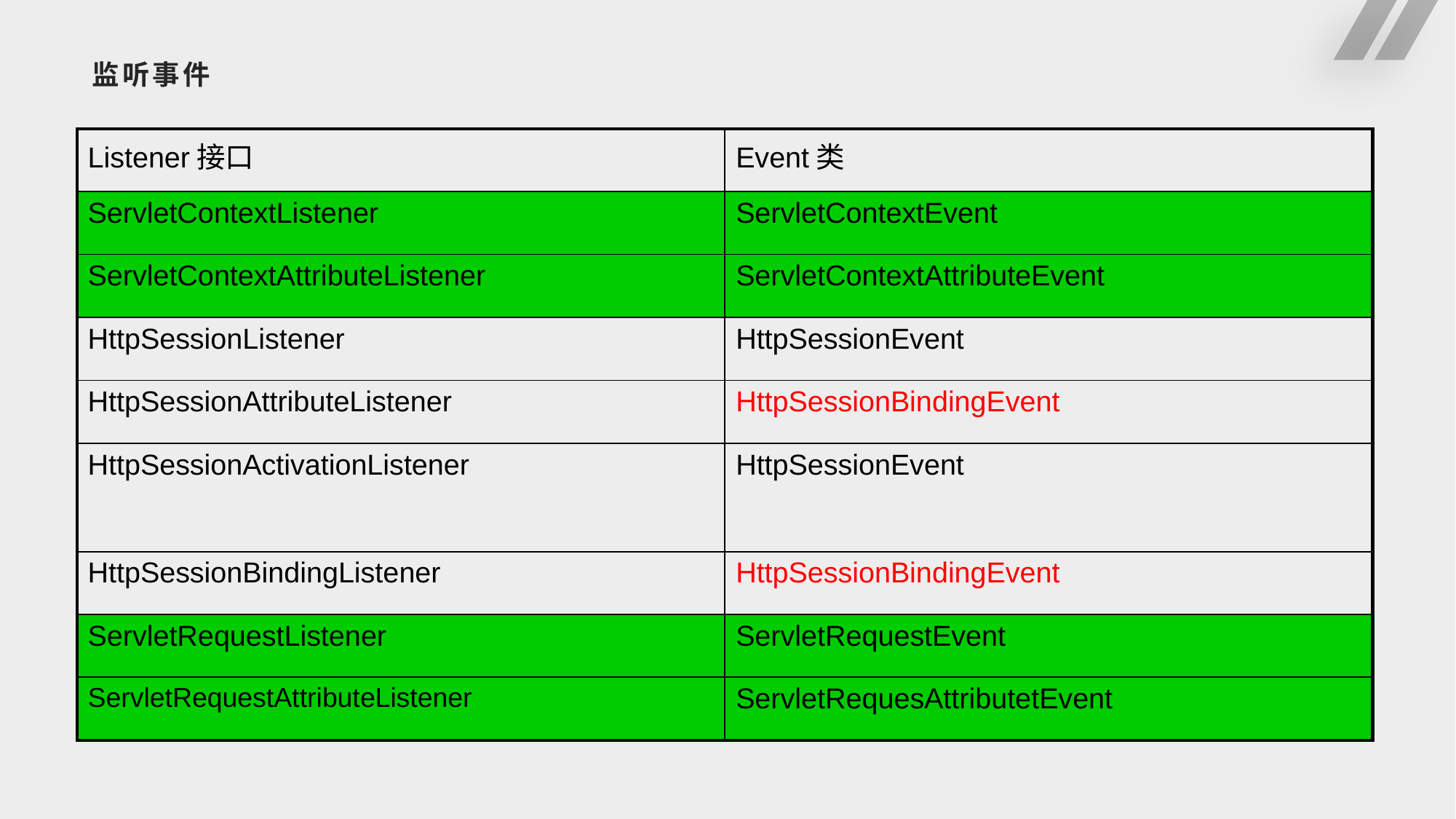

# 监听事件

| Listener接口 | Event类 |
| --- | --- |
| ServletContextListener | ServletContextEvent |
| ServletContextAttributeListener | ServletContextAttributeEvent |
| HttpSessionListener | HttpSessionEvent |
| HttpSessionAttributeListener | HttpSessionBindingEvent |
| HttpSessionActivationListener | HttpSessionEvent |
| HttpSessionBindingListener | HttpSessionBindingEvent |
| ServletRequestListener | ServletRequestEvent |
| ServletRequestAttributeListener | ServletRequesAttributetEvent |